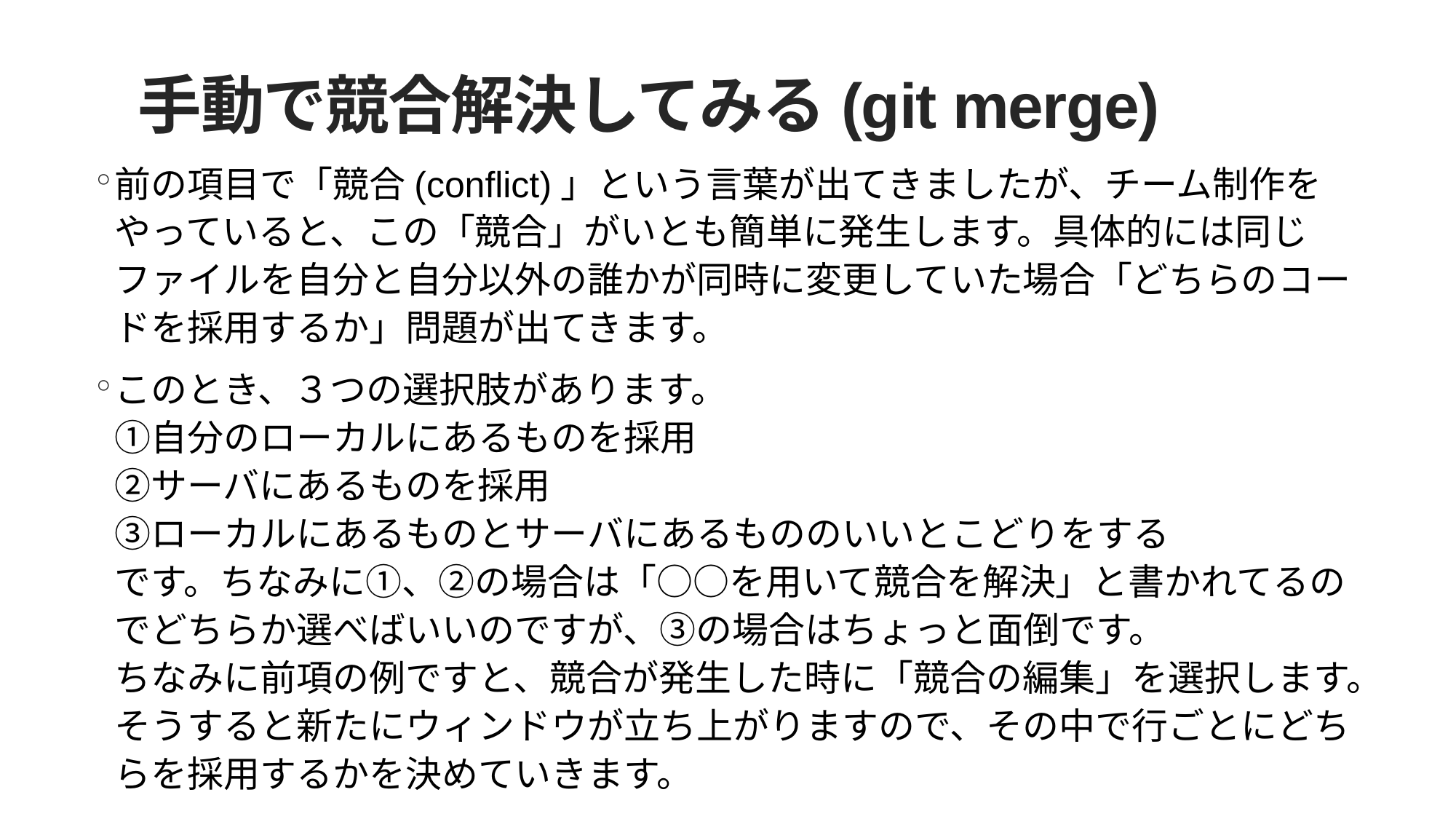

# 手動で競合解決してみる(git merge)
前の項目で「競合(conflict)」という言葉が出てきましたが、チーム制作をやっていると、この「競合」がいとも簡単に発生します。具体的には同じファイルを自分と自分以外の誰かが同時に変更していた場合「どちらのコードを採用するか」問題が出てきます。
このとき、３つの選択肢があります。
①自分のローカルにあるものを採用　
②サーバにあるものを採用　
③ローカルにあるものとサーバにあるもののいいとこどりをする
です。ちなみに①、②の場合は「○○を用いて競合を解決」と書かれてるのでどちらか選べばいいのですが、③の場合はちょっと面倒です。
ちなみに前項の例ですと、競合が発生した時に「競合の編集」を選択します。そうすると新たにウィンドウが立ち上がりますので、その中で行ごとにどちらを採用するかを決めていきます。